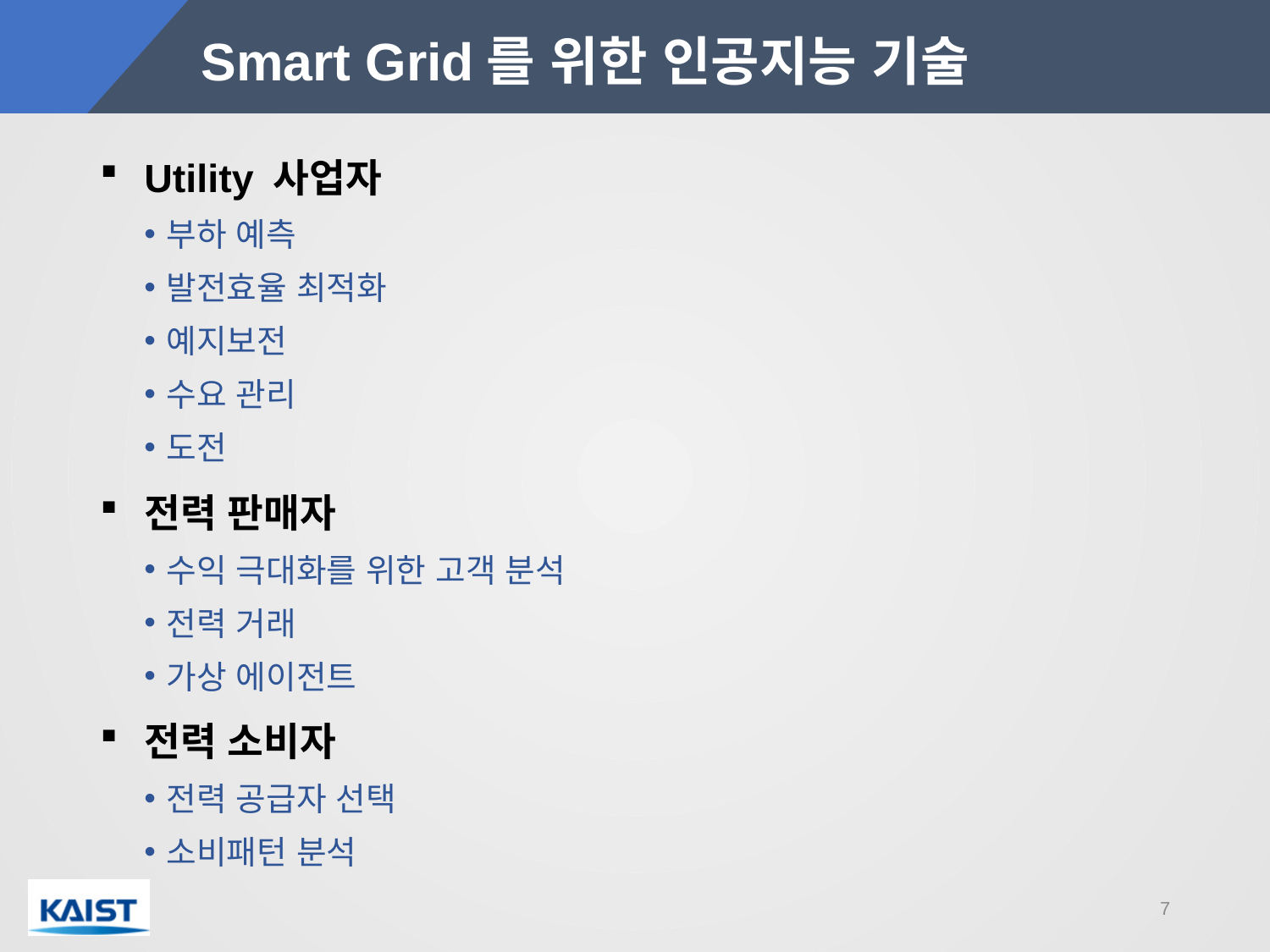

# Smart Grid를 위한 인공지능 기술
Utility 사업자
부하 예측
발전효율 최적화
예지보전
수요 관리
도전
전력 판매자
수익 극대화를 위한 고객 분석
전력 거래
가상 에이전트
전력 소비자
전력 공급자 선택
소비패턴 분석

7